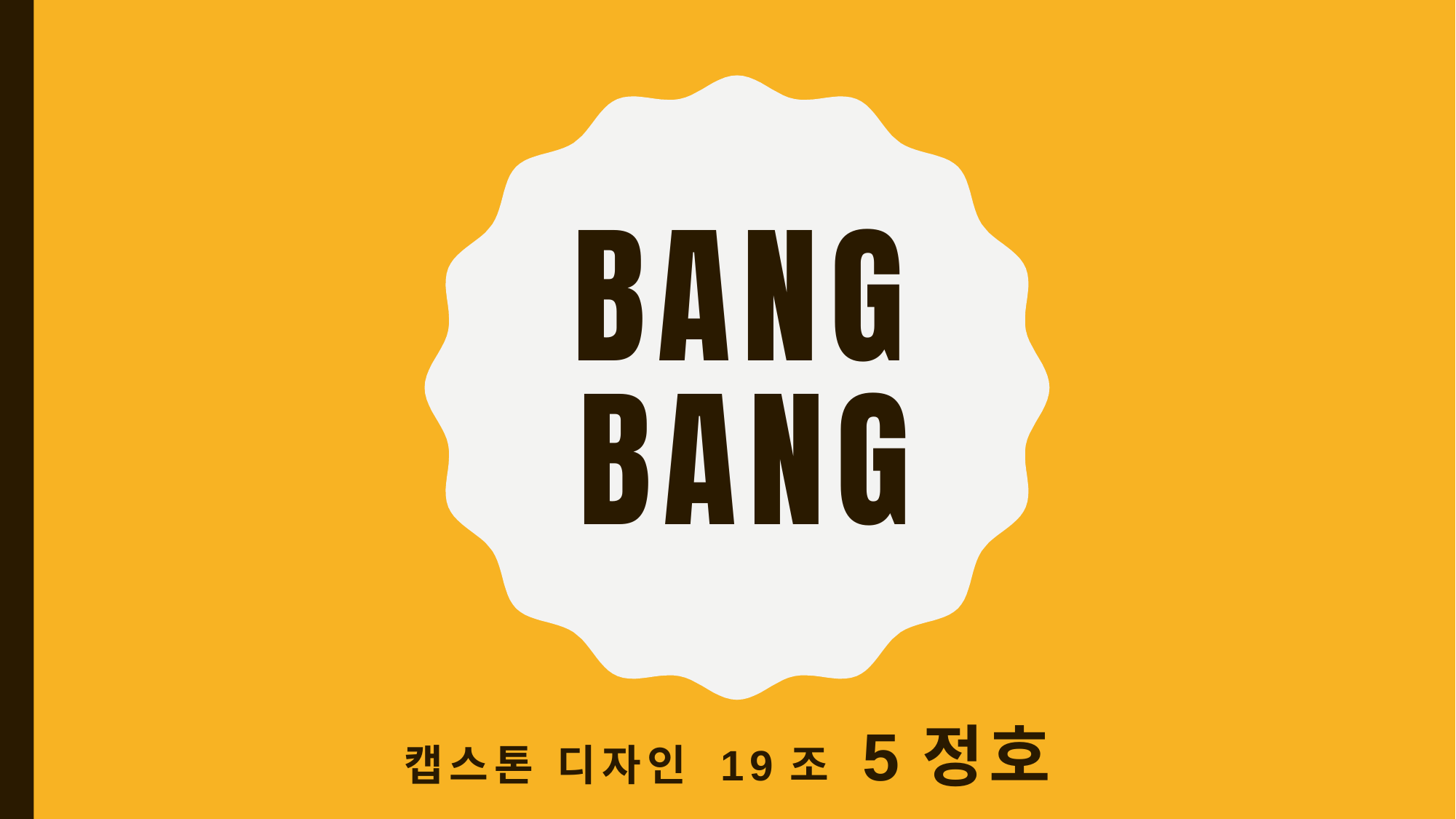

# Bang bang
캡스톤 디자인 19조 5정호